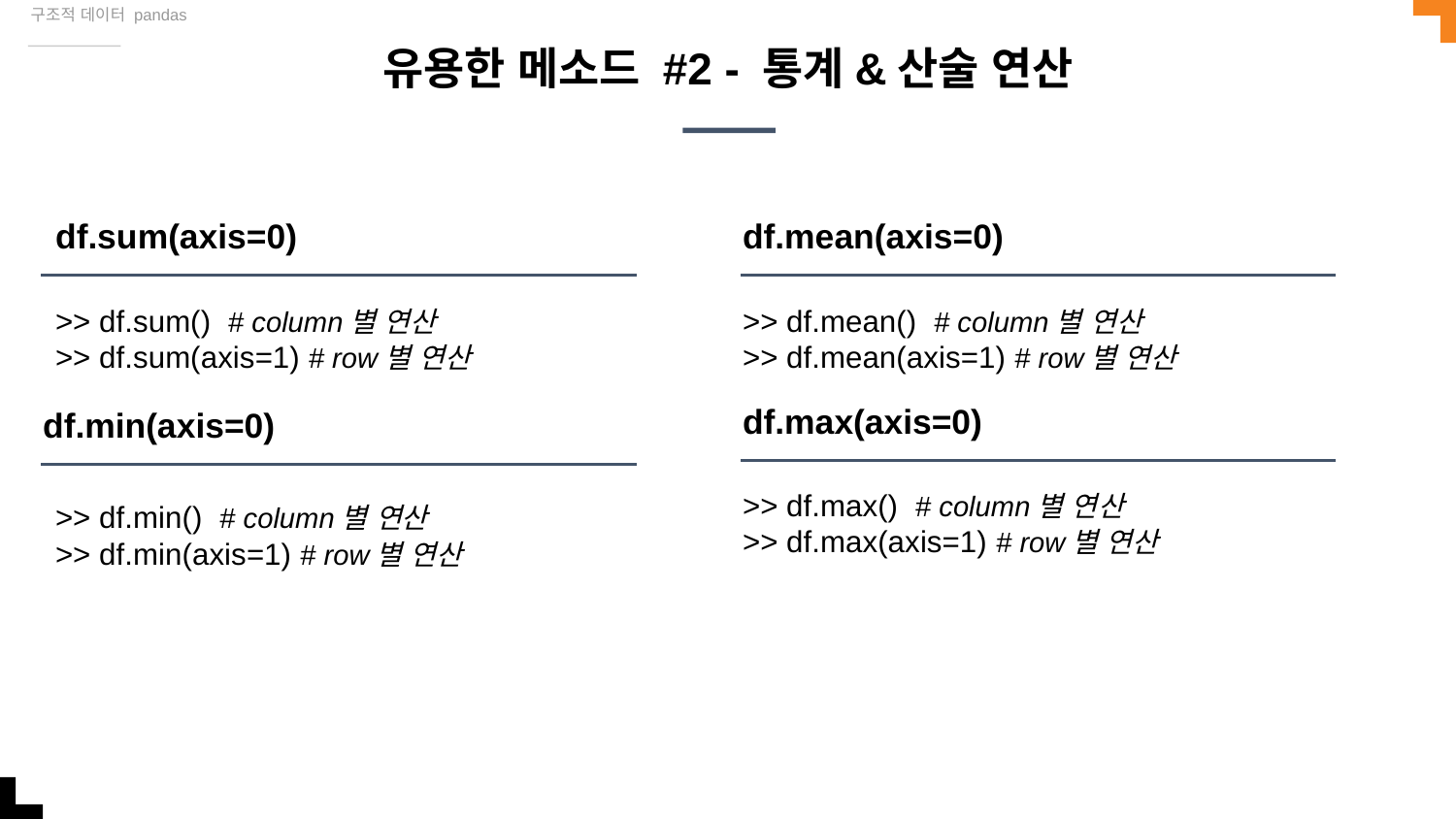

구조적 데이터 pandas
# 유용한 메소드 #2 - 통계&산술 연산

df.sum(axis=0)
df.mean(axis=0)

>> df.sum()  # column별 연산
>> df.sum(axis=1) # row별 연산
>> df.mean()  # column별 연산
>> df.mean(axis=1) # row별 연산

df.max(axis=0)
df.min(axis=0)
>> df.max()  # column별 연산
>> df.max(axis=1) # row별 연산
>> df.min()  # column별 연산
>> df.min(axis=1) # row별 연산